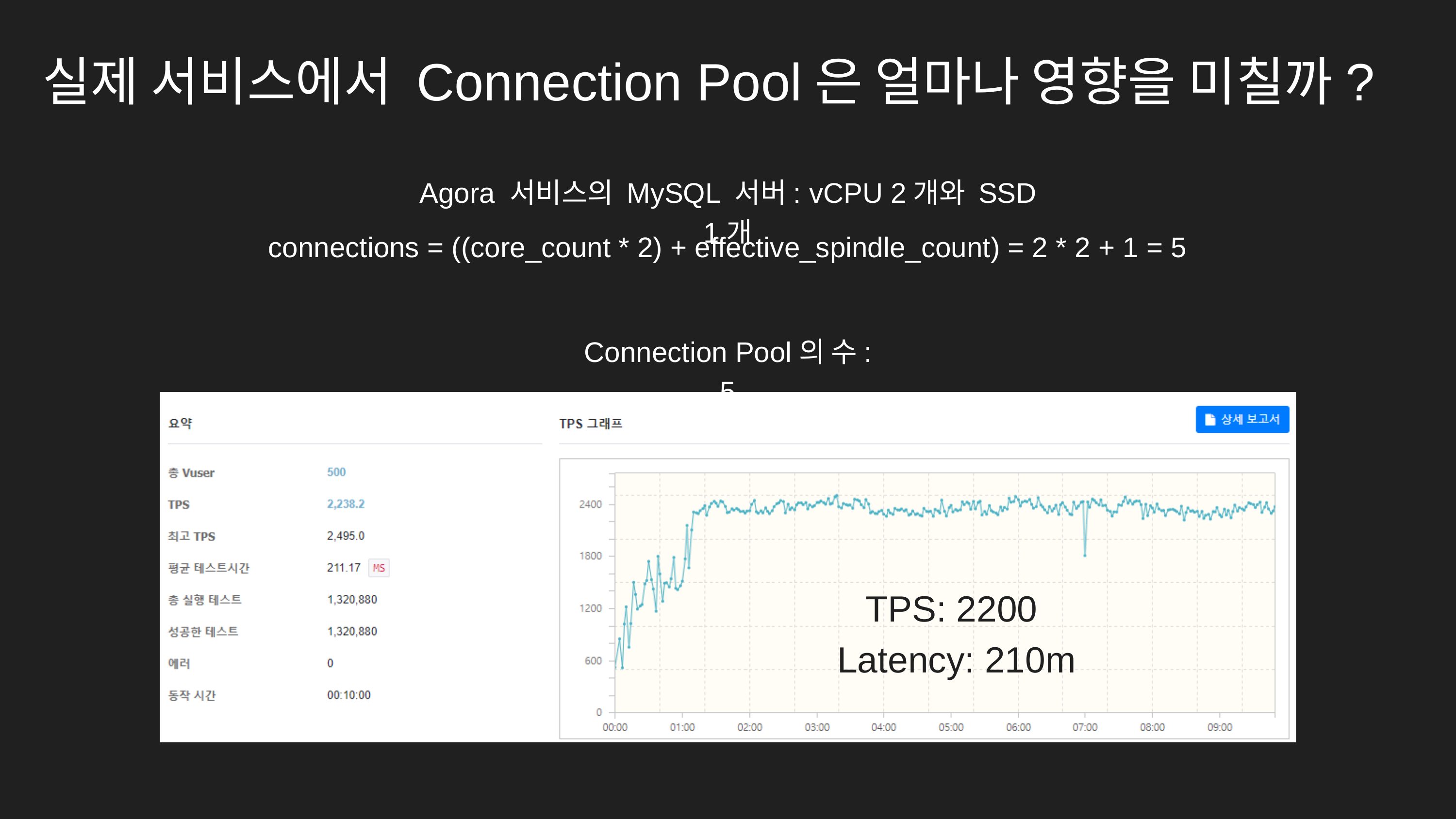

실제 서비스에서 Connection Pool은 얼마나 영향을 미칠까?
Agora 서비스의 MySQL 서버: vCPU 2개와 SSD 1개
connections = ((core_count * 2) + effective_spindle_count) = 2 * 2 + 1 = 5
Connection Pool의 수: 5

TPS: 2200
Latency: 210m